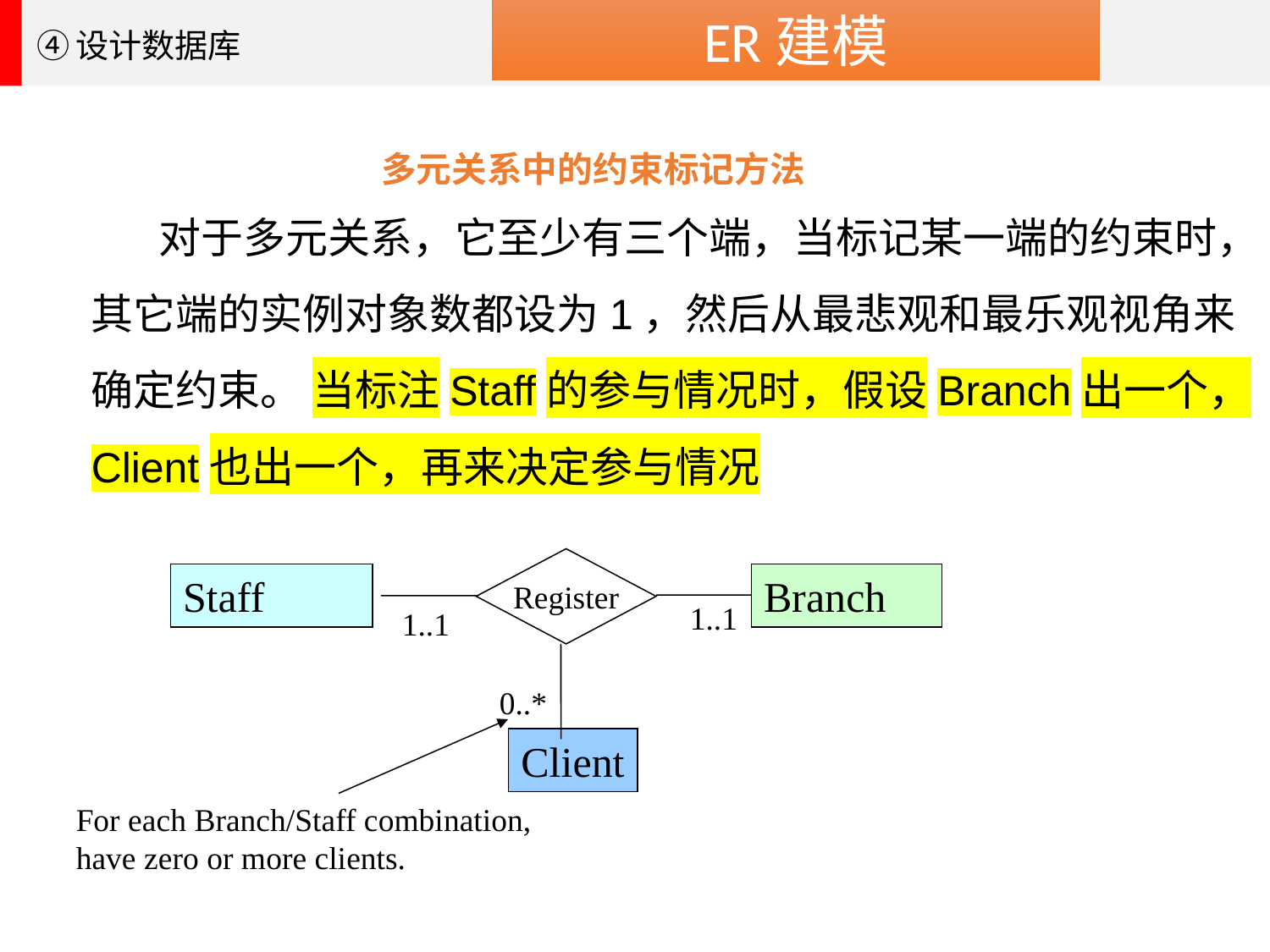

ER建模
④设计数据库
多元关系中的约束标记方法
对于多元关系，它至少有三个端，当标记某一端的约束时，其它端的实例对象数都设为1，然后从最悲观和最乐观视角来确定约束。 当标注Staff的参与情况时，假设Branch出一个，Client也出一个，再来决定参与情况
Register
Staff
Branch
1..1

1..1

0..*

Client
For each Branch/Staff combination,
have zero or more clients.